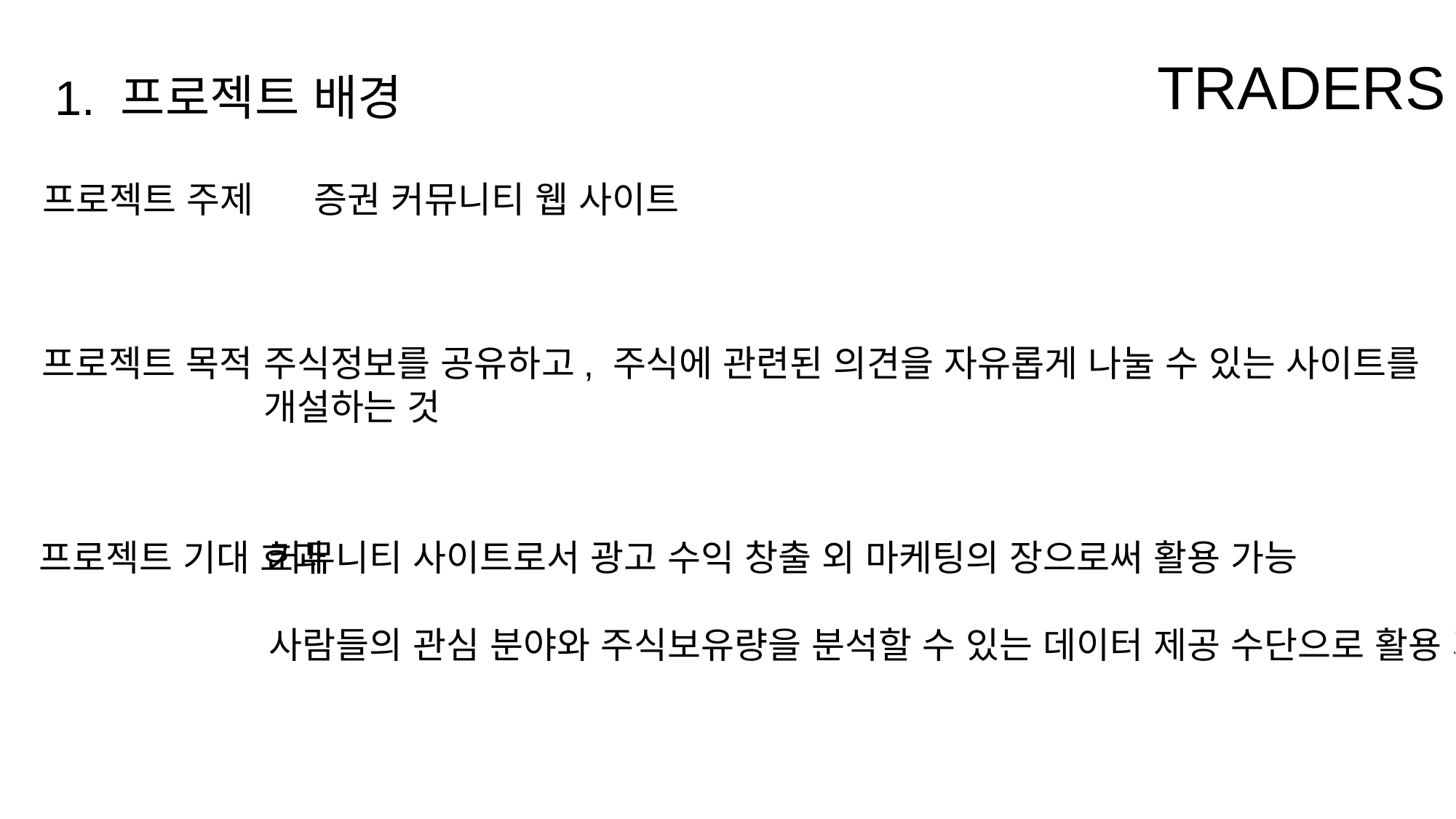

TRADERS
1. 프로젝트 배경
프로젝트 주제
증권 커뮤니티 웹 사이트
프로젝트 목적
주식정보를 공유하고, 주식에 관련된 의견을 자유롭게 나눌 수 있는 사이트를
개설하는 것
프로젝트 기대 효과
커뮤니티 사이트로서 광고 수익 창출 외 마케팅의 장으로써 활용 가능

사람들의 관심 분야와 주식보유량을 분석할 수 있는 데이터 제공 수단으로 활용 가능